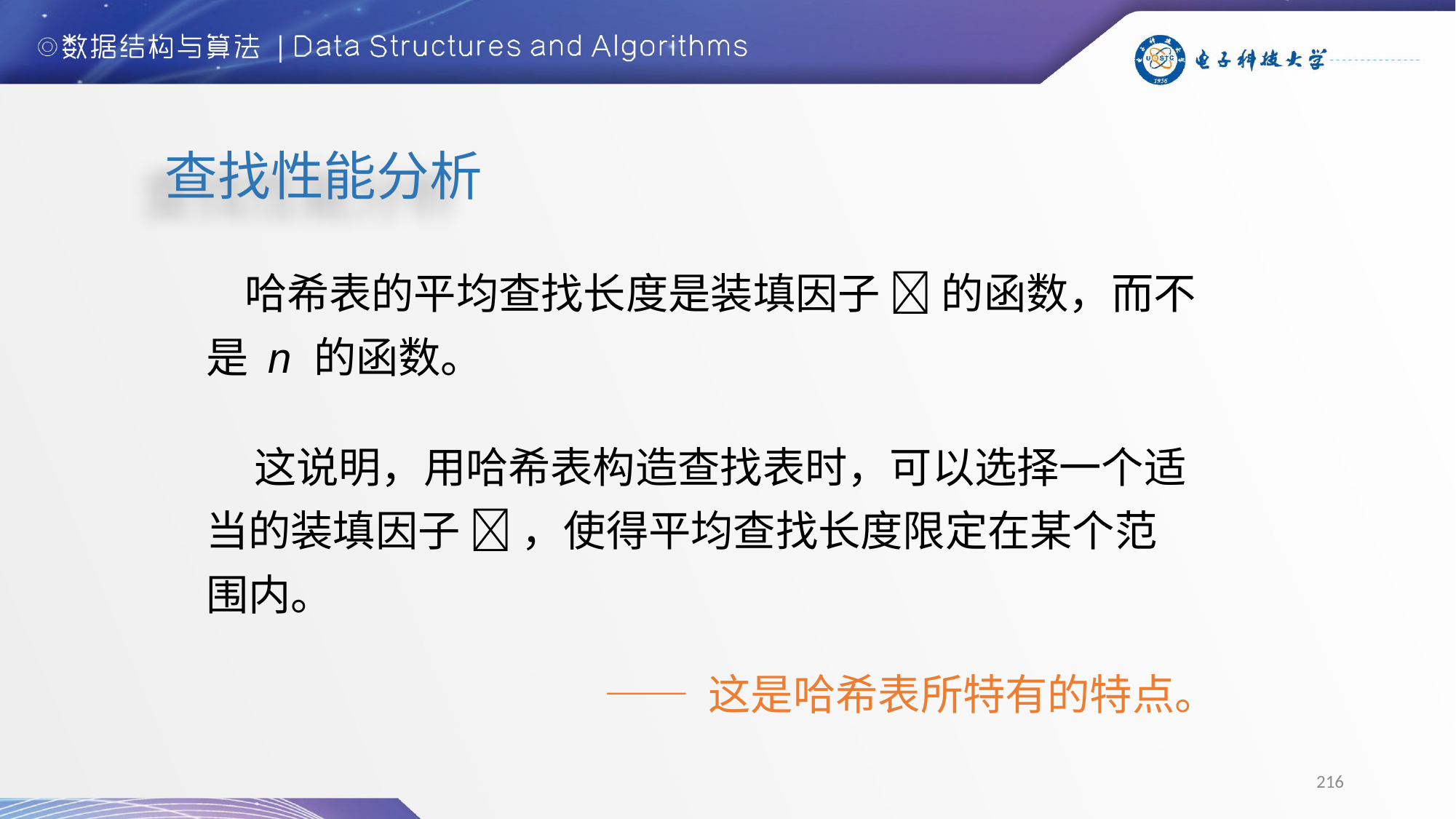

查找性能分析
   哈希表的平均查找长度是装填因子 α 的函数，而不是 n 的函数。
    这说明，用哈希表构造查找表时，可以选择一个适当的装填因子 α ，使得平均查找长度限定在某个范围内。
—— 这是哈希表所特有的特点。
216